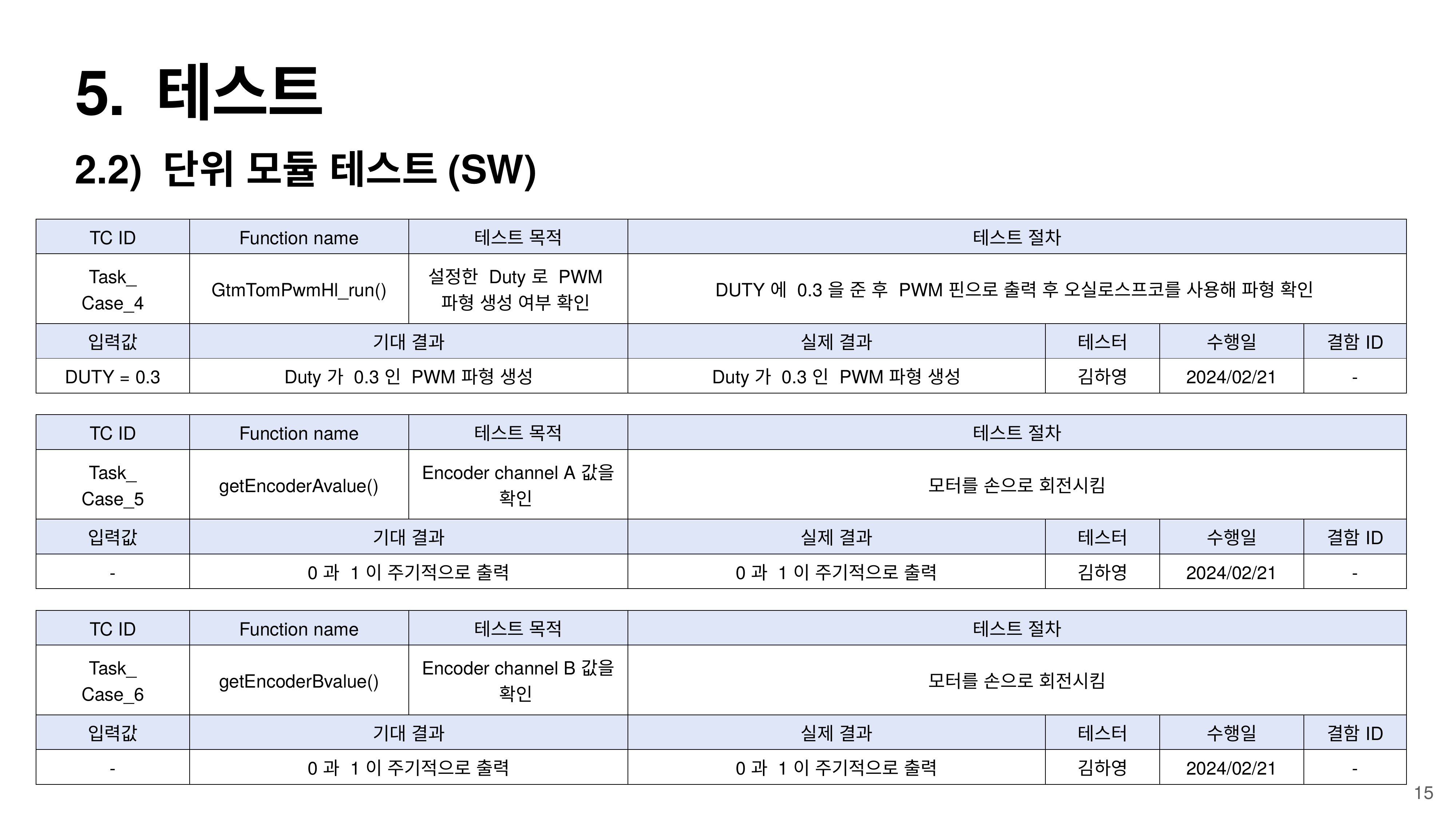

# 5. 테스트
2.2) 단위 모듈 테스트(SW)
| TC ID | Function name | 테스트 목적 | 테스트 절차 |  |  |  |
| --- | --- | --- | --- | --- | --- | --- |
| Task\_ Case\_4 | GtmTomPwmHl\_run() | 설정한 Duty로 PWM파형 생성 여부 확인 | DUTY에 0.3을 준 후 PWM핀으로 출력 후 오실로스프코를 사용해 파형 확인 |  |  |  |
| 입력값 | 기대 결과 |  | 실제 결과 | 테스터 | 수행일 | 결함ID |
| DUTY = 0.3 | Duty가 0.3인 PWM파형 생성 |  | Duty가 0.3인 PWM파형 생성 | 김하영 | 2024/02/21 | - |
| TC ID | Function name | 테스트 목적 | 테스트 절차 |  |  |  |
| --- | --- | --- | --- | --- | --- | --- |
| Task\_ Case\_5 | getEncoderAvalue() | Encoder channel A값을 확인 | 모터를 손으로 회전시킴 |  |  |  |
| 입력값 | 기대 결과 |  | 실제 결과 | 테스터 | 수행일 | 결함ID |
| - | 0과 1이 주기적으로 출력 |  | 0과 1이 주기적으로 출력 | 김하영 | 2024/02/21 | - |
| TC ID | Function name | 테스트 목적 | 테스트 절차 |  |  |  |
| --- | --- | --- | --- | --- | --- | --- |
| Task\_ Case\_6 | getEncoderBvalue() | Encoder channel B값을 확인 | 모터를 손으로 회전시킴 |  |  |  |
| 입력값 | 기대 결과 |  | 실제 결과 | 테스터 | 수행일 | 결함ID |
| - | 0과 1이 주기적으로 출력 |  | 0과 1이 주기적으로 출력 | 김하영 | 2024/02/21 | - |
15